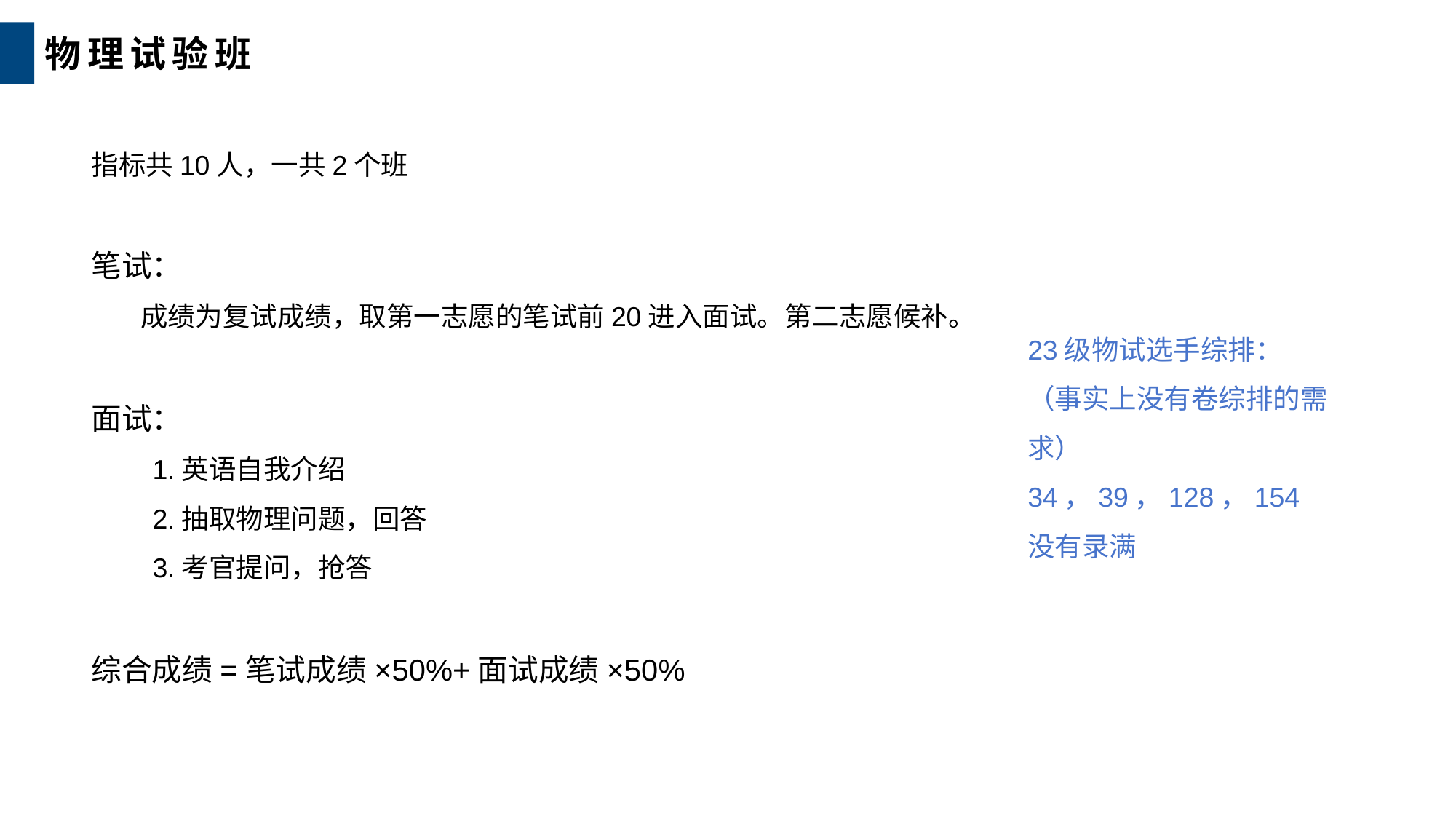

物理试验班
指标共10人，一共2个班
笔试：
        成绩为复试成绩，取第一志愿的笔试前20进入面试。第二志愿候补。

面试：
        1.英语自我介绍
        2.抽取物理问题，回答
        3.考官提问，抢答

综合成绩=笔试成绩×50%+面试成绩×50%
23级物试选手综排：
（事实上没有卷综排的需求）
34，39，128，154
没有录满